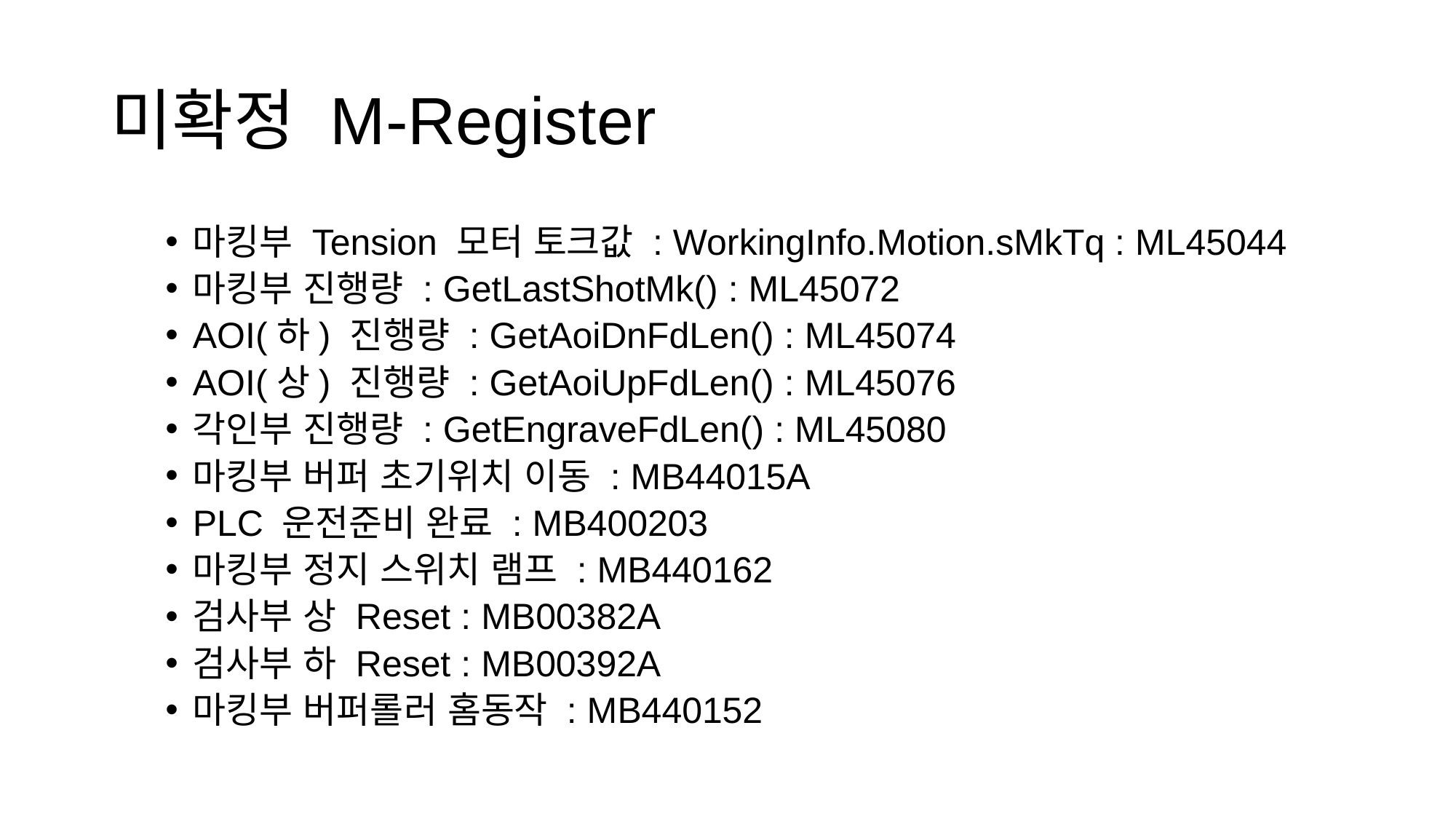

# 미확정 M-Register
마킹부 Tension 모터 토크값 : WorkingInfo.Motion.sMkTq : ML45044
마킹부 진행량 : GetLastShotMk() : ML45072
AOI(하) 진행량 : GetAoiDnFdLen() : ML45074
AOI(상) 진행량 : GetAoiUpFdLen() : ML45076
각인부 진행량 : GetEngraveFdLen() : ML45080
마킹부 버퍼 초기위치 이동 : MB44015A
PLC 운전준비 완료 : MB400203
마킹부 정지 스위치 램프 : MB440162
검사부 상 Reset : MB00382A
검사부 하 Reset : MB00392A
마킹부 버퍼롤러 홈동작 : MB440152